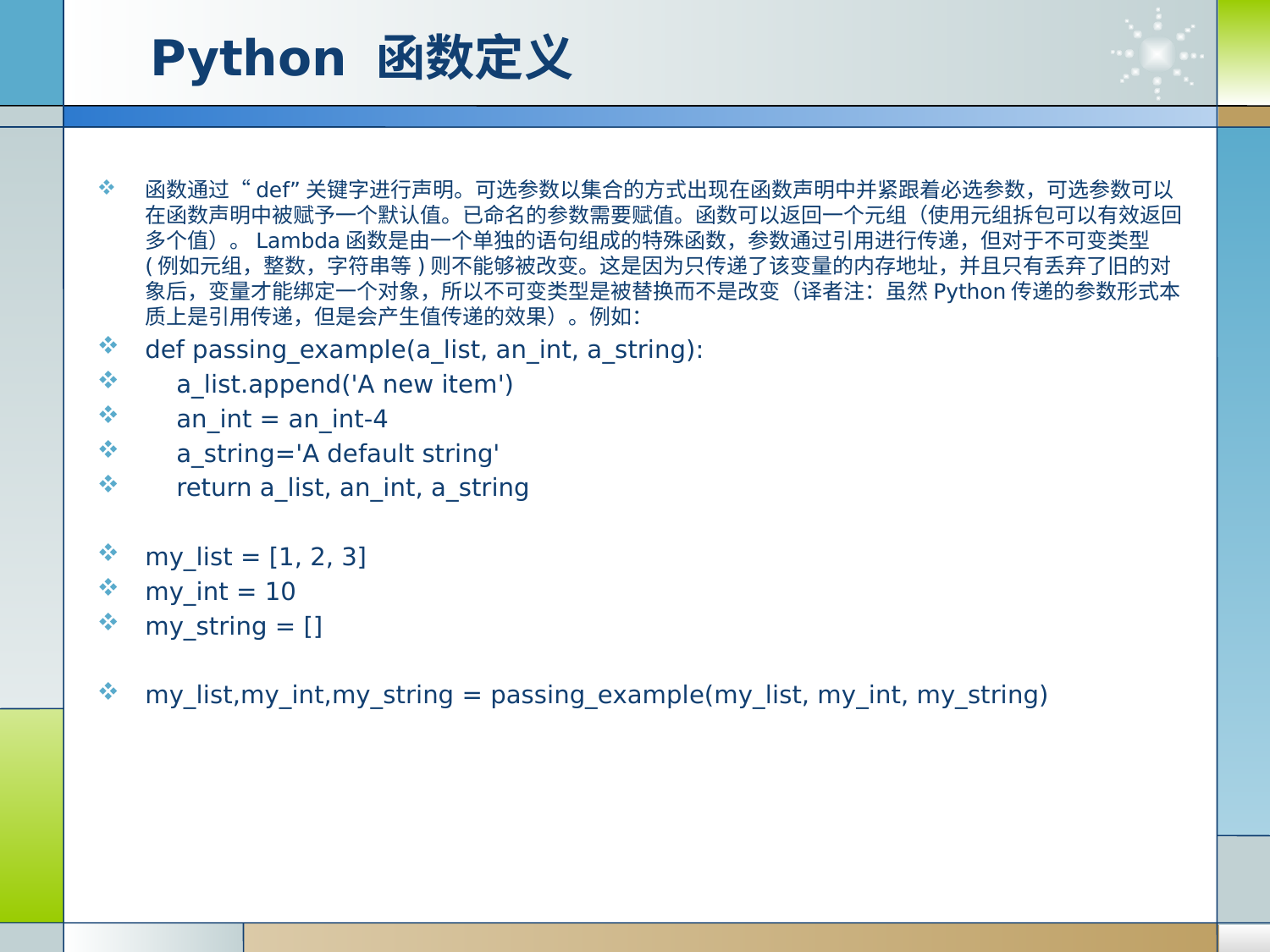

# Python 函数定义
函数通过“def”关键字进行声明。可选参数以集合的方式出现在函数声明中并紧跟着必选参数，可选参数可以在函数声明中被赋予一个默认值。已命名的参数需要赋值。函数可以返回一个元组（使用元组拆包可以有效返回多个值）。Lambda函数是由一个单独的语句组成的特殊函数，参数通过引用进行传递，但对于不可变类型(例如元组，整数，字符串等)则不能够被改变。这是因为只传递了该变量的内存地址，并且只有丢弃了旧的对象后，变量才能绑定一个对象，所以不可变类型是被替换而不是改变（译者注：虽然Python传递的参数形式本质上是引用传递，但是会产生值传递的效果）。例如：
def passing_example(a_list, an_int, a_string):
    a_list.append('A new item')
    an_int = an_int-4
    a_string='A default string'
    return a_list, an_int, a_string

my_list = [1, 2, 3]
my_int = 10
my_string = []

my_list,my_int,my_string = passing_example(my_list, my_int, my_string)
57